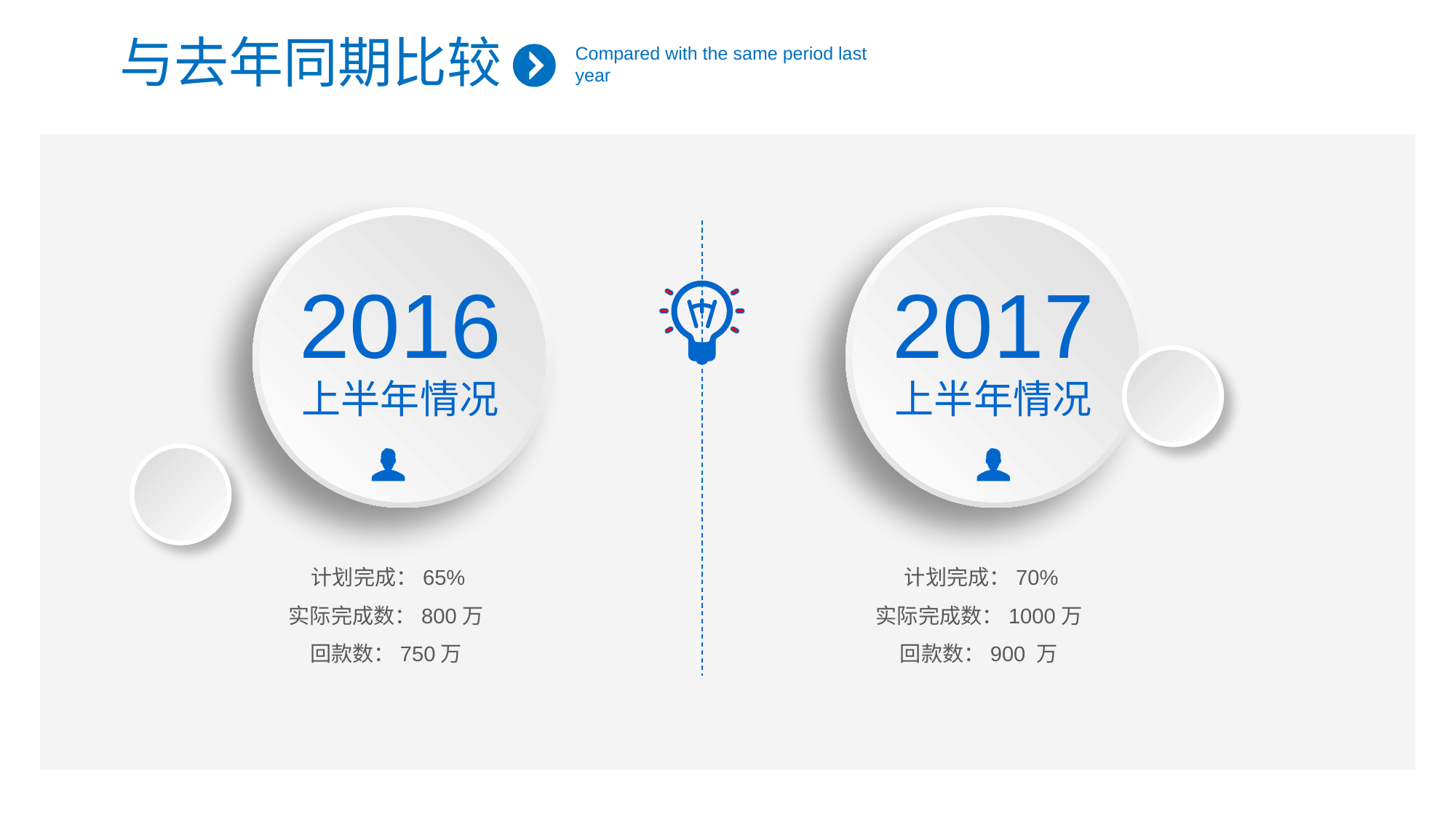

与去年同期比较
Compared with the same period last year

2016
上半年情况

2017
上半年情况

计划完成：65%
实际完成数：800万
回款数：750万
计划完成：70%
实际完成数：1000万
回款数：900 万